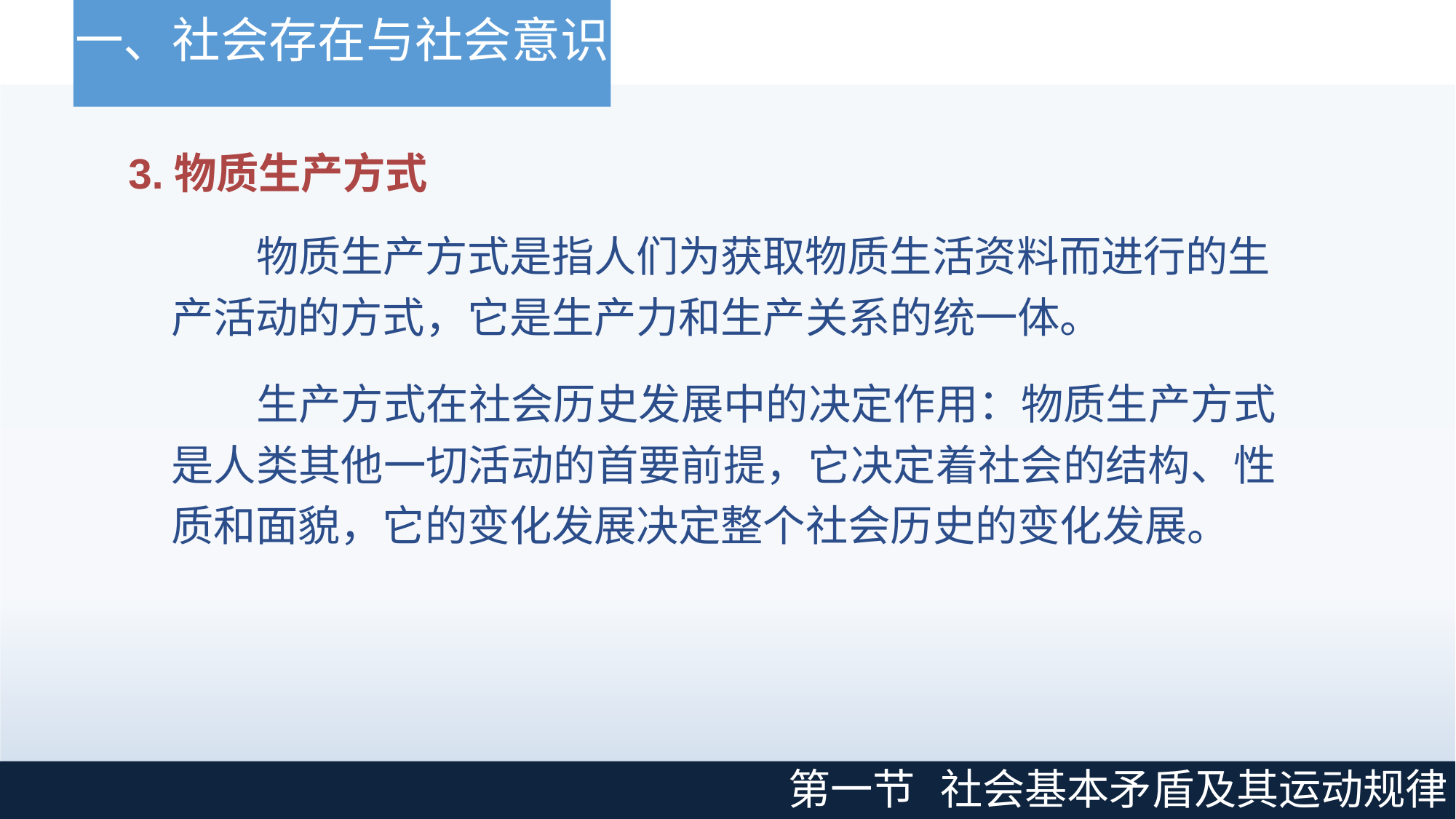

# 一、社会存在与社会意识

3.物质生产方式
物质生产方式是指人们为获取物质生活资料而进行的生 产活动的方式，它是生产力和生产关系的统一体。
生产方式在社会历史发展中的决定作用：物质生产方式 是人类其他一切活动的首要前提，它决定着社会的结构、性 质和面貌，它的变化发展决定整个社会历史的变化发展。
第一节
社会基本矛盾及其运动规律